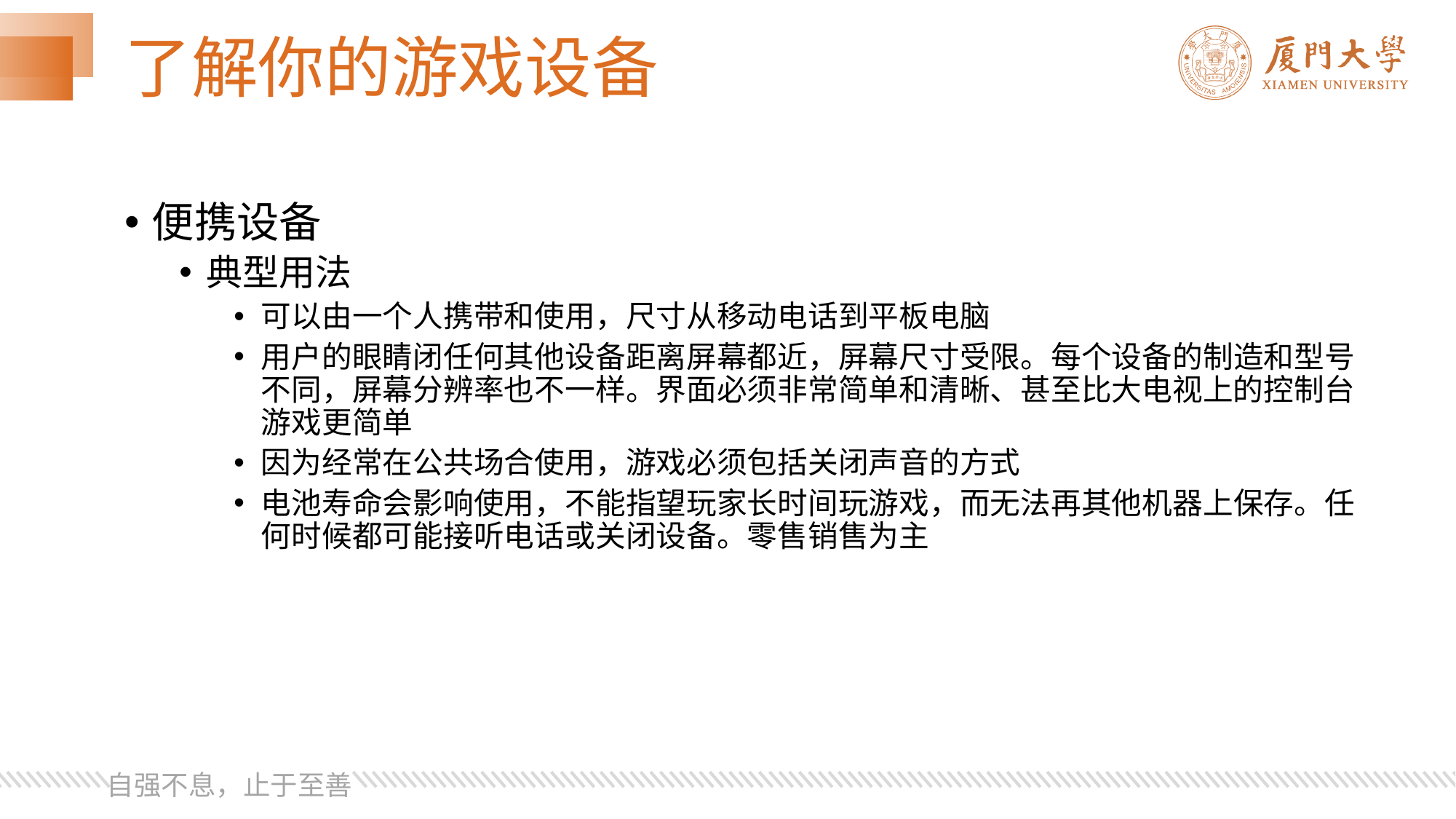

# 了解你的游戏设备
便携设备
典型用法
可以由一个人携带和使用，尺寸从移动电话到平板电脑
用户的眼睛闭任何其他设备距离屏幕都近，屏幕尺寸受限。每个设备的制造和型号不同，屏幕分辨率也不一样。界面必须非常简单和清晰、甚至比大电视上的控制台游戏更简单
因为经常在公共场合使用，游戏必须包括关闭声音的方式
电池寿命会影响使用，不能指望玩家长时间玩游戏，而无法再其他机器上保存。任何时候都可能接听电话或关闭设备。零售销售为主